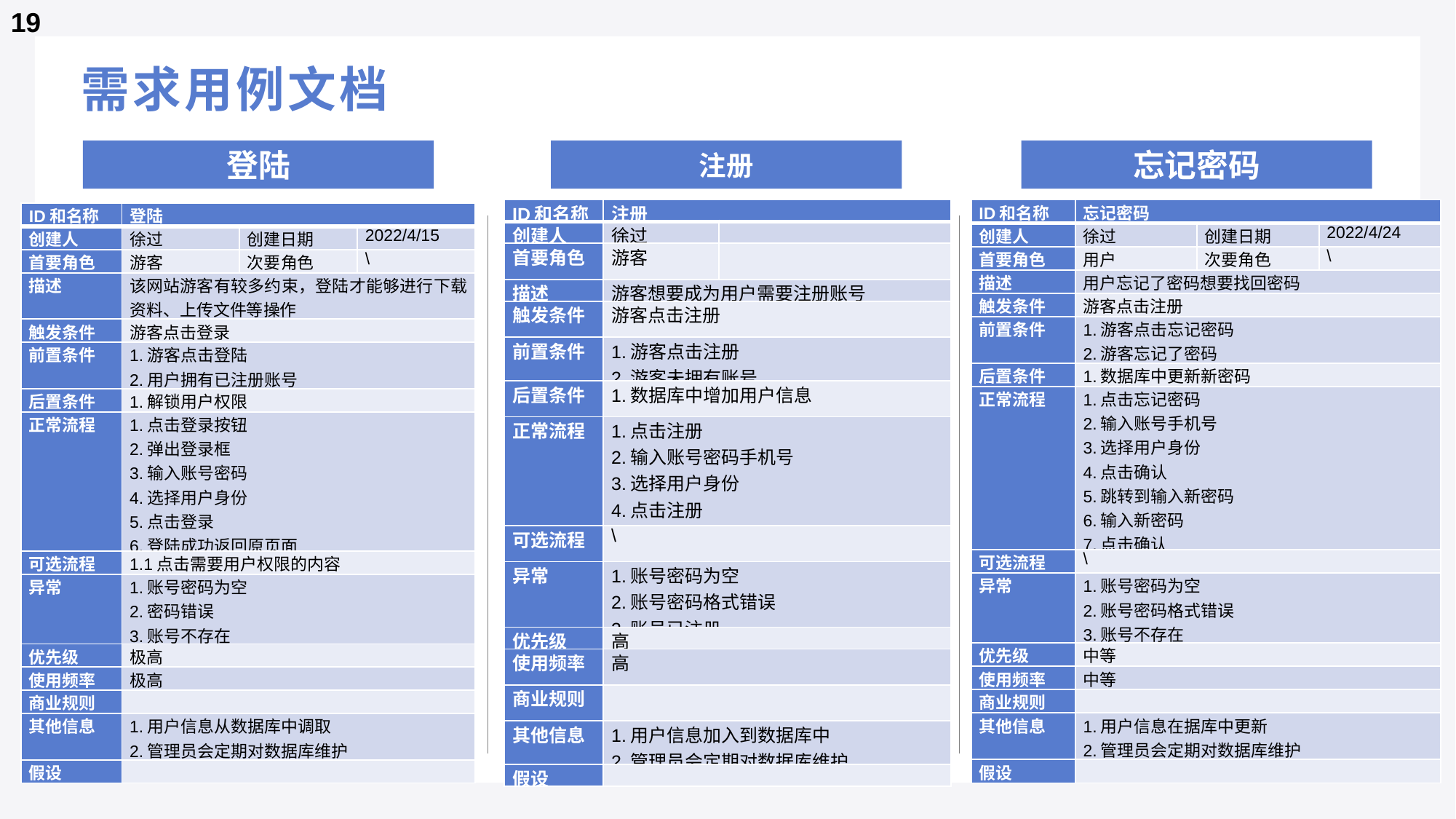

19
# 需求用例文档
权力
1.深入用户群体，用户沟通
2.协助、引导用户做出决策
3.作为开发组和用户之间的桥梁
忘记密码
登陆
注册
| ID和名称 | 注册 |  |
| --- | --- | --- |
| 创建人 | 徐过 |  |
| 首要角色 | 游客 |  |
| 描述 | 游客想要成为用户需要注册账号 |  |
| 触发条件 | 游客点击注册 |  |
| 前置条件 | 1.游客点击注册 2.游客未拥有账号 |  |
| 后置条件 | 1.数据库中增加用户信息 |  |
| 正常流程 | 1.点击注册 2.输入账号密码手机号 3.选择用户身份 4.点击注册 5.注册成功自动登录返回主页 |  |
| 可选流程 | \ |  |
| 异常 | 1.账号密码为空 2.账号密码格式错误 3.账号已注册 |  |
| 优先级 | 高 |  |
| 使用频率 | 高 |  |
| 商业规则 |  |  |
| 其他信息 | 1.用户信息加入到数据库中 2.管理员会定期对数据库维护 |  |
| 假设 |  |  |
| ID和名称 | 忘记密码 |  |  |
| --- | --- | --- | --- |
| 创建人 | 徐过 | 创建日期 | 2022/4/24 |
| 首要角色 | 用户 | 次要角色 | \ |
| 描述 | 用户忘记了密码想要找回密码 |  |  |
| 触发条件 | 游客点击注册 |  |  |
| 前置条件 | 1.游客点击忘记密码 2.游客忘记了密码 |  |  |
| 后置条件 | 1.数据库中更新新密码 |  |  |
| 正常流程 | 1.点击忘记密码 2.输入账号手机号 3.选择用户身份 4.点击确认 5.跳转到输入新密码 6.输入新密码 7.点击确认 |  |  |
| 可选流程 | \ |  |  |
| 异常 | 1.账号密码为空 2.账号密码格式错误 3.账号不存在 |  |  |
| 优先级 | 中等 |  |  |
| 使用频率 | 中等 |  |  |
| 商业规则 |  |  |  |
| 其他信息 | 1.用户信息在据库中更新 2.管理员会定期对数据库维护 |  |  |
| 假设 |  |  |  |
| ID和名称 | 登陆 |  |  |
| --- | --- | --- | --- |
| 创建人 | 徐过 | 创建日期 | 2022/4/15 |
| 首要角色 | 游客 | 次要角色 | \ |
| 描述 | 该网站游客有较多约束，登陆才能够进行下载资料、上传文件等操作 |  |  |
| 触发条件 | 游客点击登录 |  |  |
| 前置条件 | 1.游客点击登陆 2.用户拥有已注册账号 |  |  |
| 后置条件 | 1.解锁用户权限 |  |  |
| 正常流程 | 1.点击登录按钮 2.弹出登录框 3.输入账号密码 4.选择用户身份 5.点击登录 6.登陆成功返回原页面 |  |  |
| 可选流程 | 1.1点击需要用户权限的内容 |  |  |
| 异常 | 1.账号密码为空 2.密码错误 3.账号不存在 |  |  |
| 优先级 | 极高 |  |  |
| 使用频率 | 极高 |  |  |
| 商业规则 |  |  |  |
| 其他信息 | 1.用户信息从数据库中调取 2.管理员会定期对数据库维护 |  |  |
| 假设 |  |  |  |
权力
1.提出对项目功能的意见
2.提出对原型设计的意见
3.提出所需要的需求